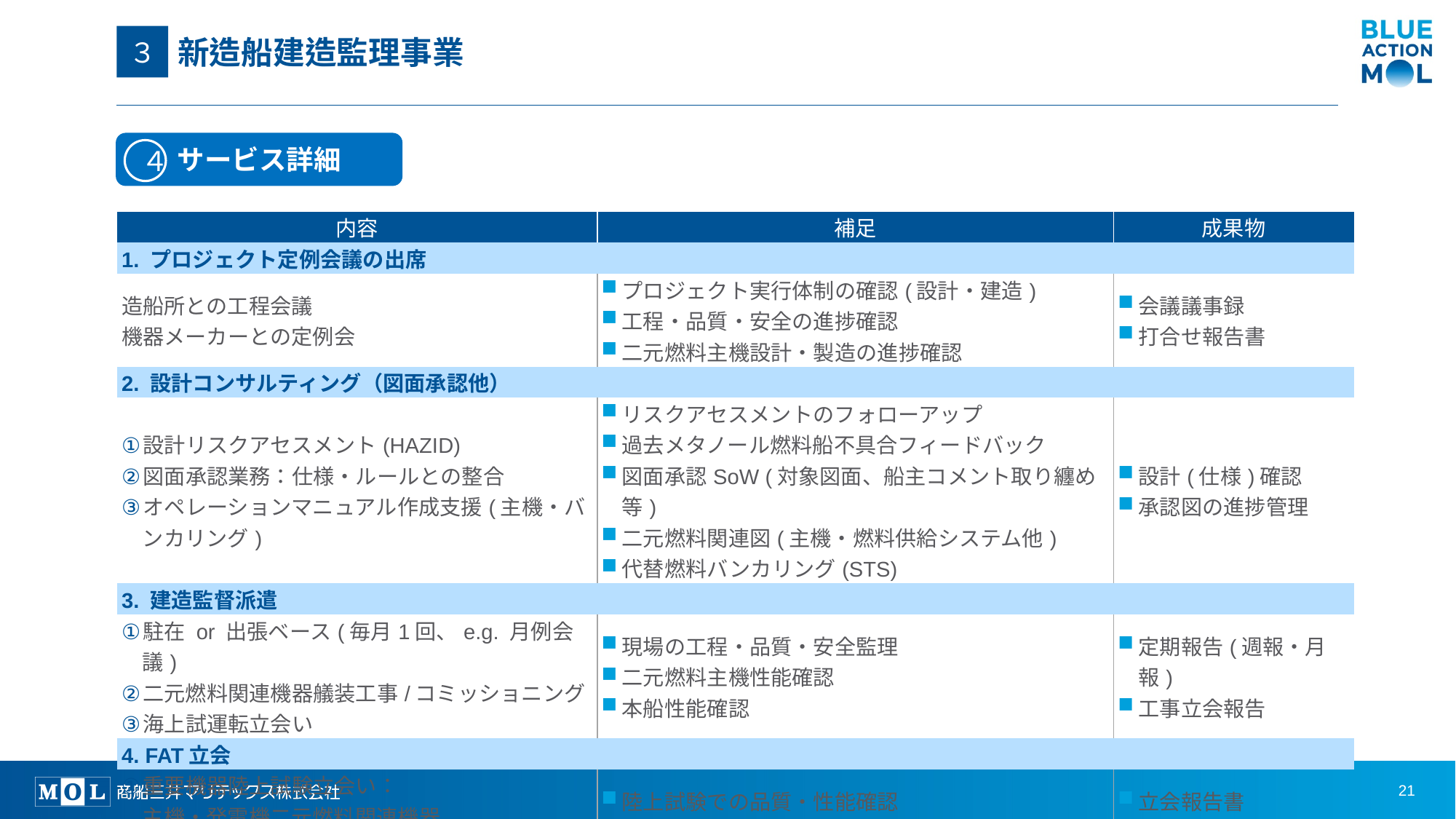

３
# 新造船建造監理事業
サービス詳細
４
| 内容 | 補足 | 成果物 |
| --- | --- | --- |
| 1. プロジェクト定例会議の出席 |  |  |
| 造船所との工程会議 機器メーカーとの定例会 | プロジェクト実行体制の確認(設計・建造) 工程・品質・安全の進捗確認 二元燃料主機設計・製造の進捗確認 | 会議議事録 打合せ報告書 |
| 2. 設計コンサルティング（図面承認他） |  |  |
| 設計リスクアセスメント(HAZID) 図面承認業務：仕様・ルールとの整合 オペレーションマニュアル作成支援(主機・バンカリング) | リスクアセスメントのフォローアップ 過去メタノール燃料船不具合フィードバック 図面承認SoW (対象図面、船主コメント取り纏め等) 二元燃料関連図(主機・燃料供給システム他) 代替燃料バンカリング(STS) | 設計(仕様)確認 承認図の進捗管理 |
| 3. 建造監督派遣 |  |  |
| 駐在 or 出張ベース(毎月1回、e.g. 月例会議) 二元燃料関連機器艤装工事/コミッショニング 海上試運転立会い | 現場の工程・品質・安全監理 二元燃料主機性能確認 本船性能確認 | 定期報告(週報・月報) 工事立会報告 |
| 4. FAT立会 |  |  |
| 重要機器陸上試験立会い： 主機・発電機二元燃料関連機器 | 陸上試験での品質・性能確認 | 立会報告書 |